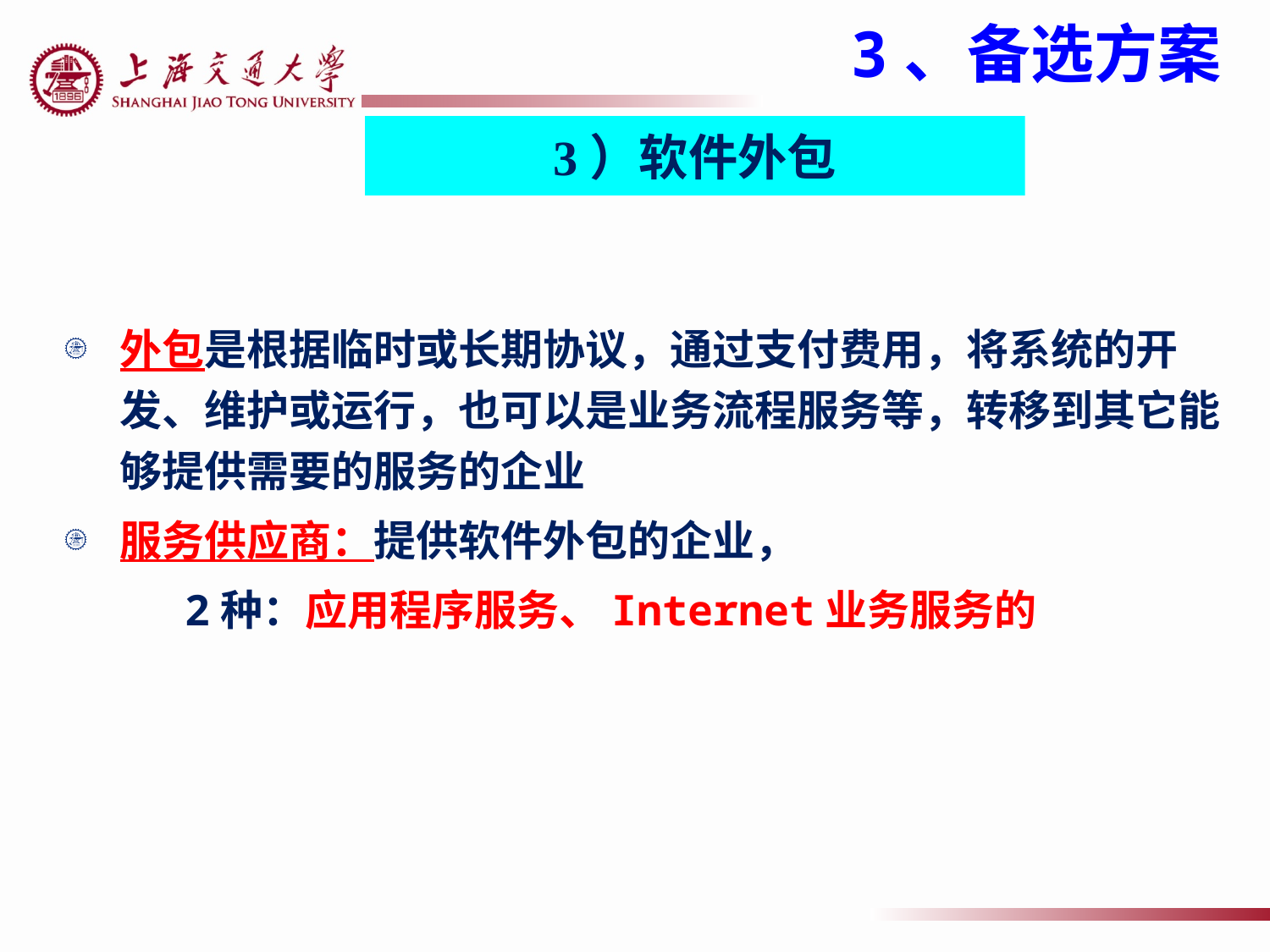

3、备选方案
3）软件外包
外包是根据临时或长期协议，通过支付费用，将系统的开发、维护或运行，也可以是业务流程服务等，转移到其它能够提供需要的服务的企业
服务供应商：提供软件外包的企业，
	2种：应用程序服务、Internet业务服务的